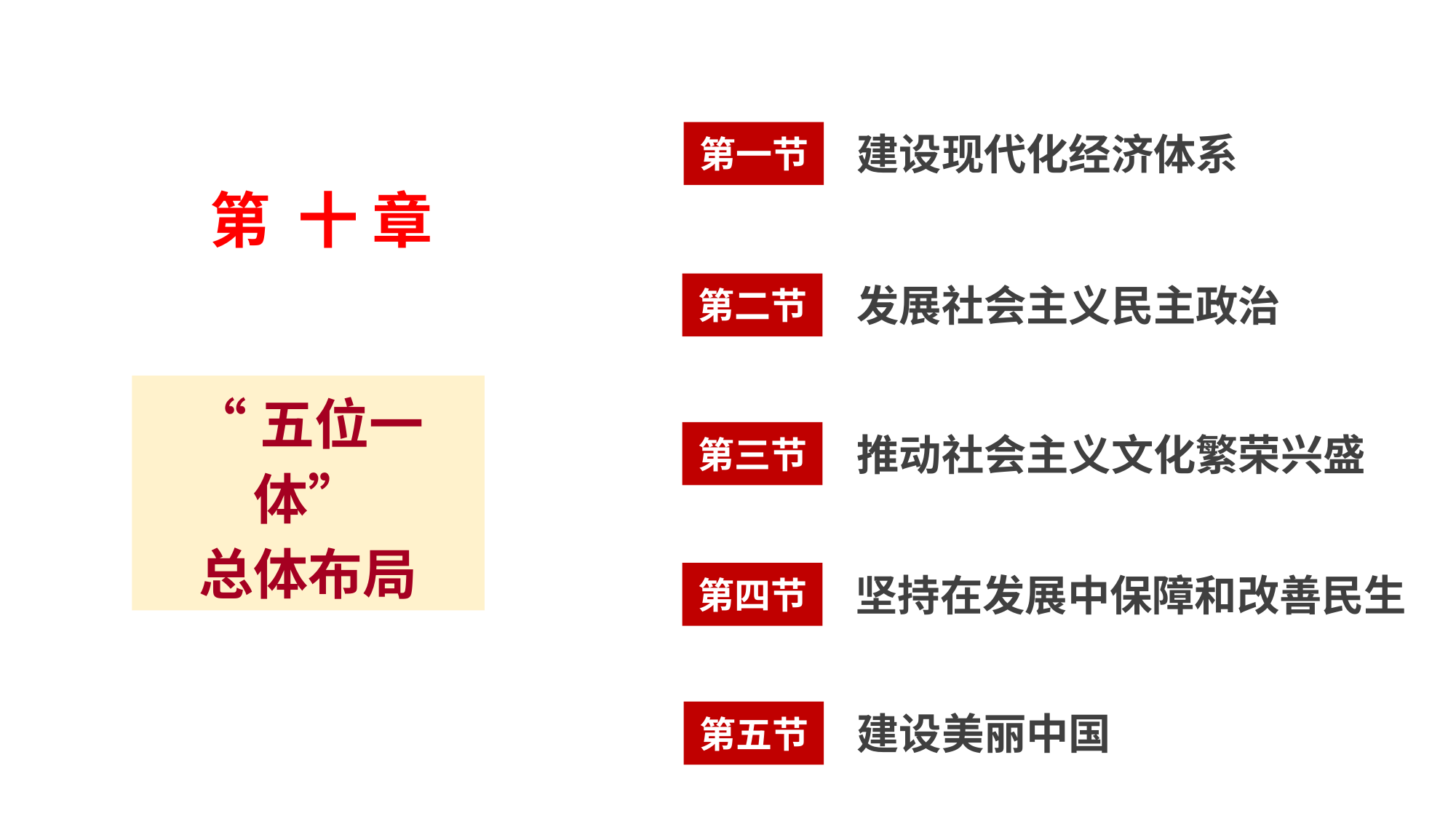

第一节
建设现代化经济体系
第  十 章
第二节
发展社会主义民主政治
“五位一体”
总体布局
第三节
推动社会主义文化繁荣兴盛
第四节
坚持在发展中保障和改善民生
第五节
建设美丽中国